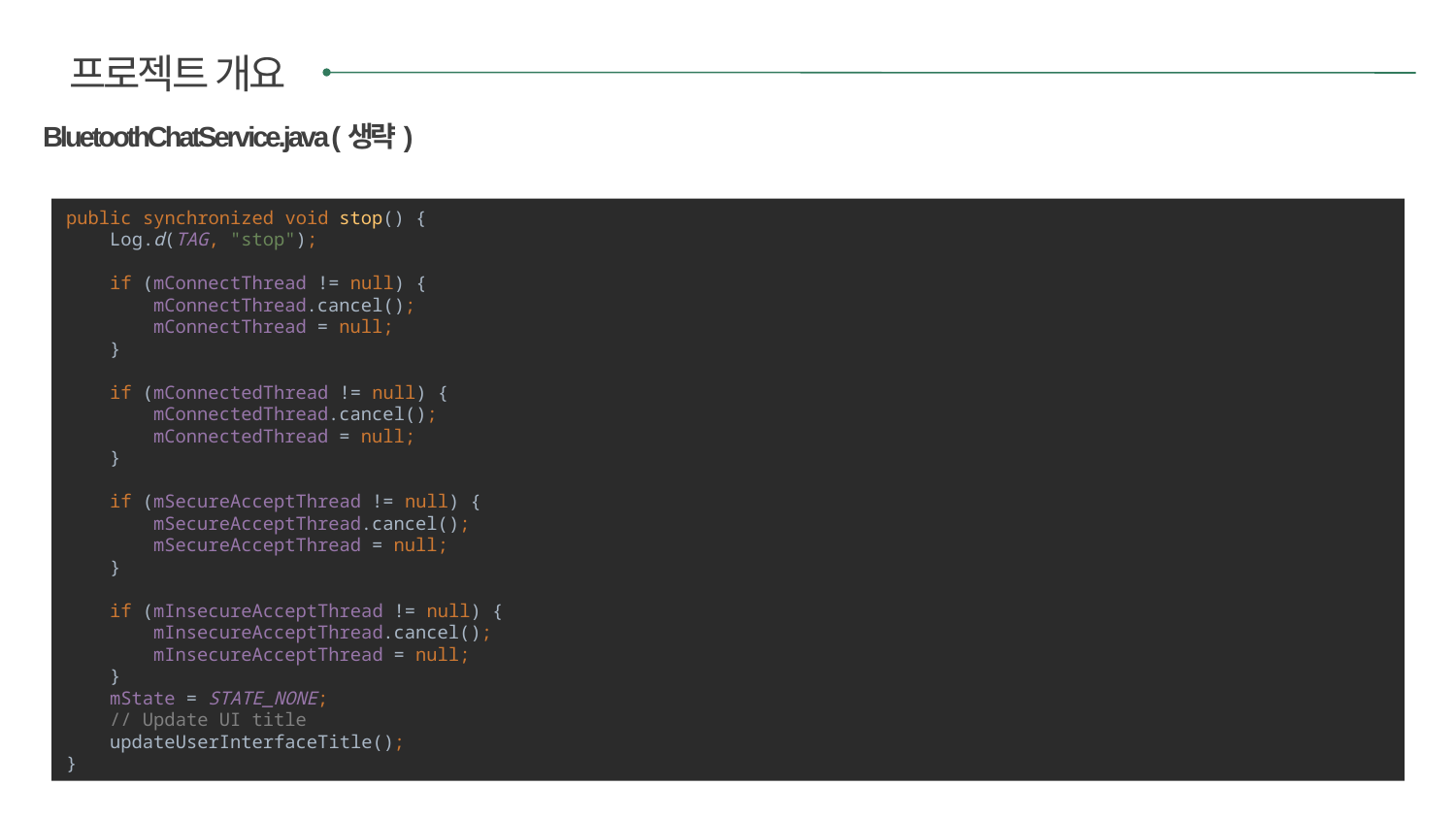

프로젝트 개요
BluetoothChatService.java (생략)
public synchronized void stop() {
    Log.d(TAG, "stop");
    if (mConnectThread != null) {
        mConnectThread.cancel();
        mConnectThread = null;
    }
    if (mConnectedThread != null) {
        mConnectedThread.cancel();
        mConnectedThread = null;
    }
    if (mSecureAcceptThread != null) {
        mSecureAcceptThread.cancel();
        mSecureAcceptThread = null;
    }
    if (mInsecureAcceptThread != null) {
        mInsecureAcceptThread.cancel();
        mInsecureAcceptThread = null;
    }
    mState = STATE_NONE;
    // Update UI title
    updateUserInterfaceTitle();
}